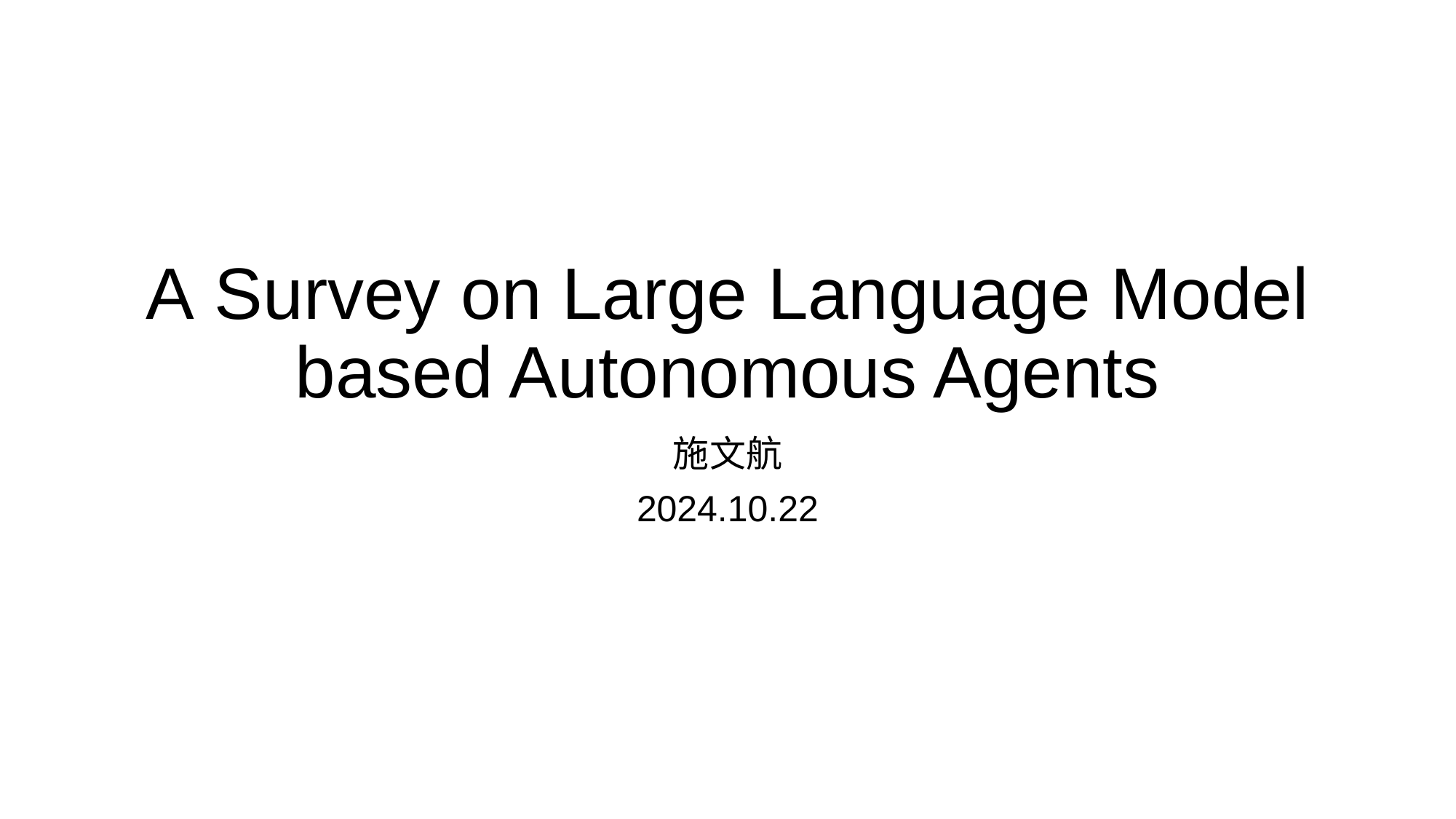

# A Survey on Large Language Model based Autonomous Agents
施文航
2024.10.22